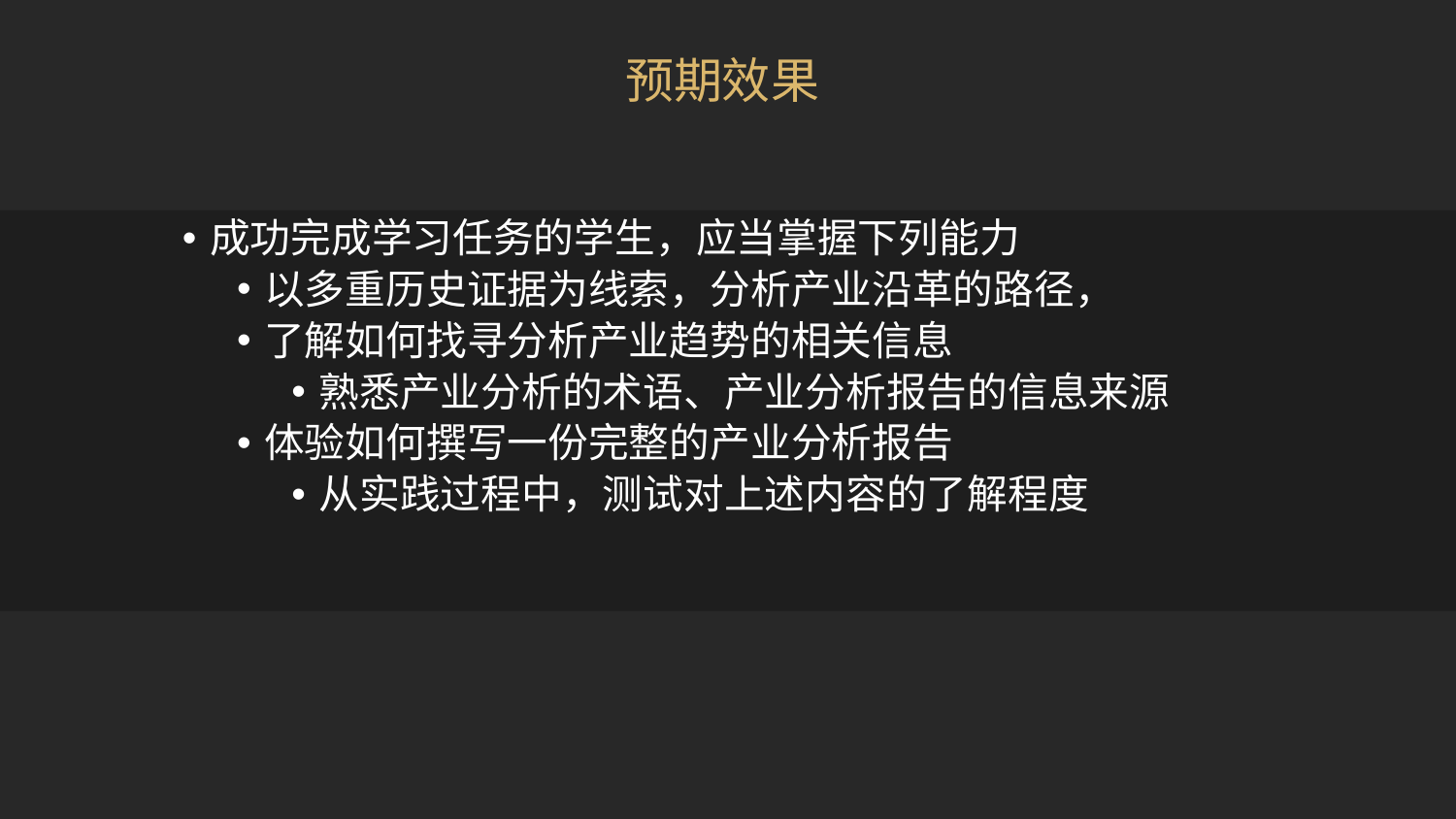

# 预期效果
成功完成学习任务的学生，应当掌握下列能力
以多重历史证据为线索，分析产业沿革的路径，
了解如何找寻分析产业趋势的相关信息
熟悉产业分析的术语、产业分析报告的信息来源
体验如何撰写一份完整的产业分析报告
从实践过程中，测试对上述内容的了解程度